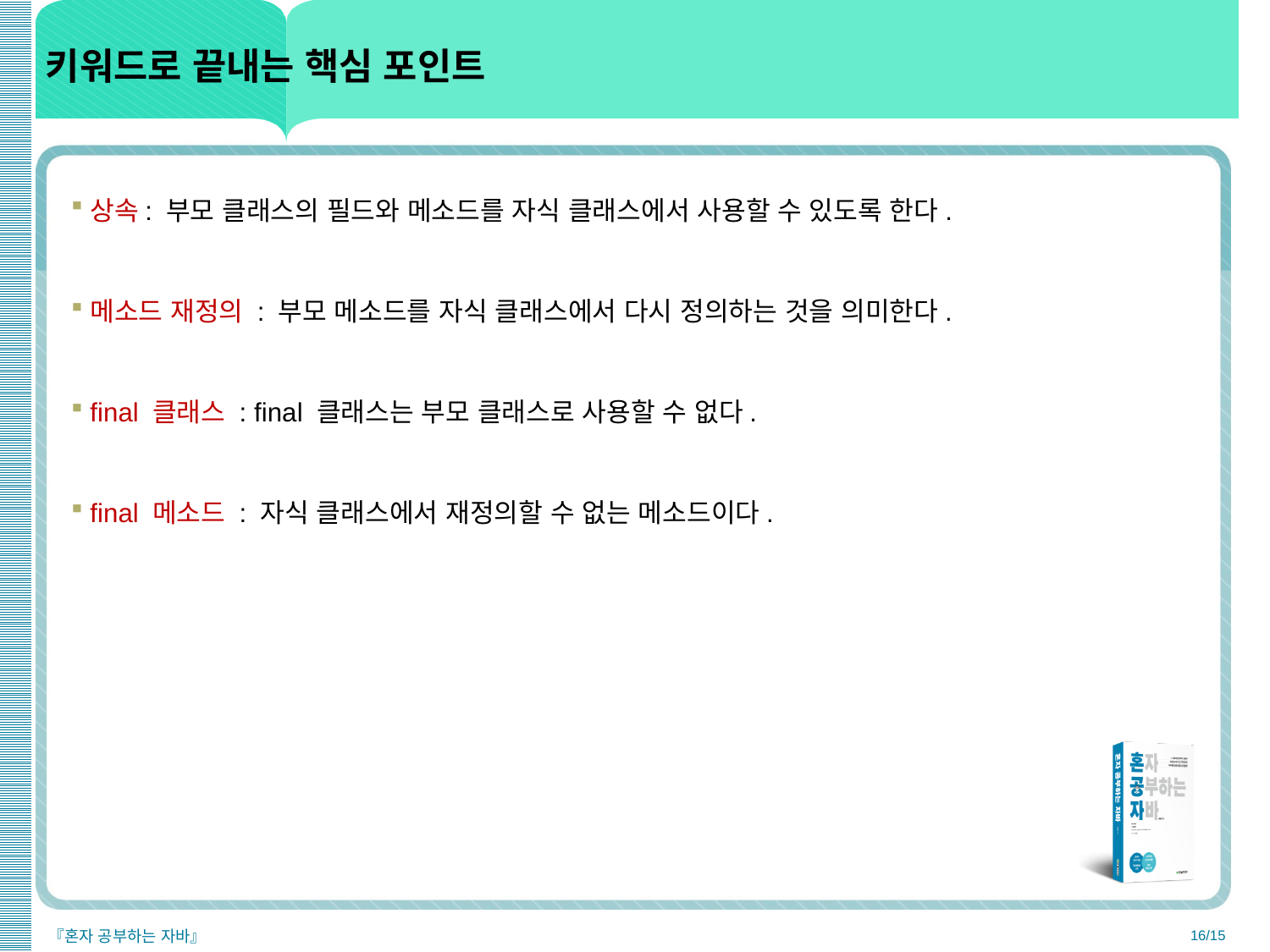

# 키워드로 끝내는 핵심 포인트

상속: 부모 클래스의 필드와 메소드를 자식 클래스에서 사용할 수 있도록 한다.

메소드 재정의 : 부모 메소드를 자식 클래스에서 다시 정의하는 것을 의미한다.

final 클래스 : final 클래스는 부모 클래스로 사용할 수 없다.

final 메소드 : 자식 클래스에서 재정의할 수 없는 메소드이다.